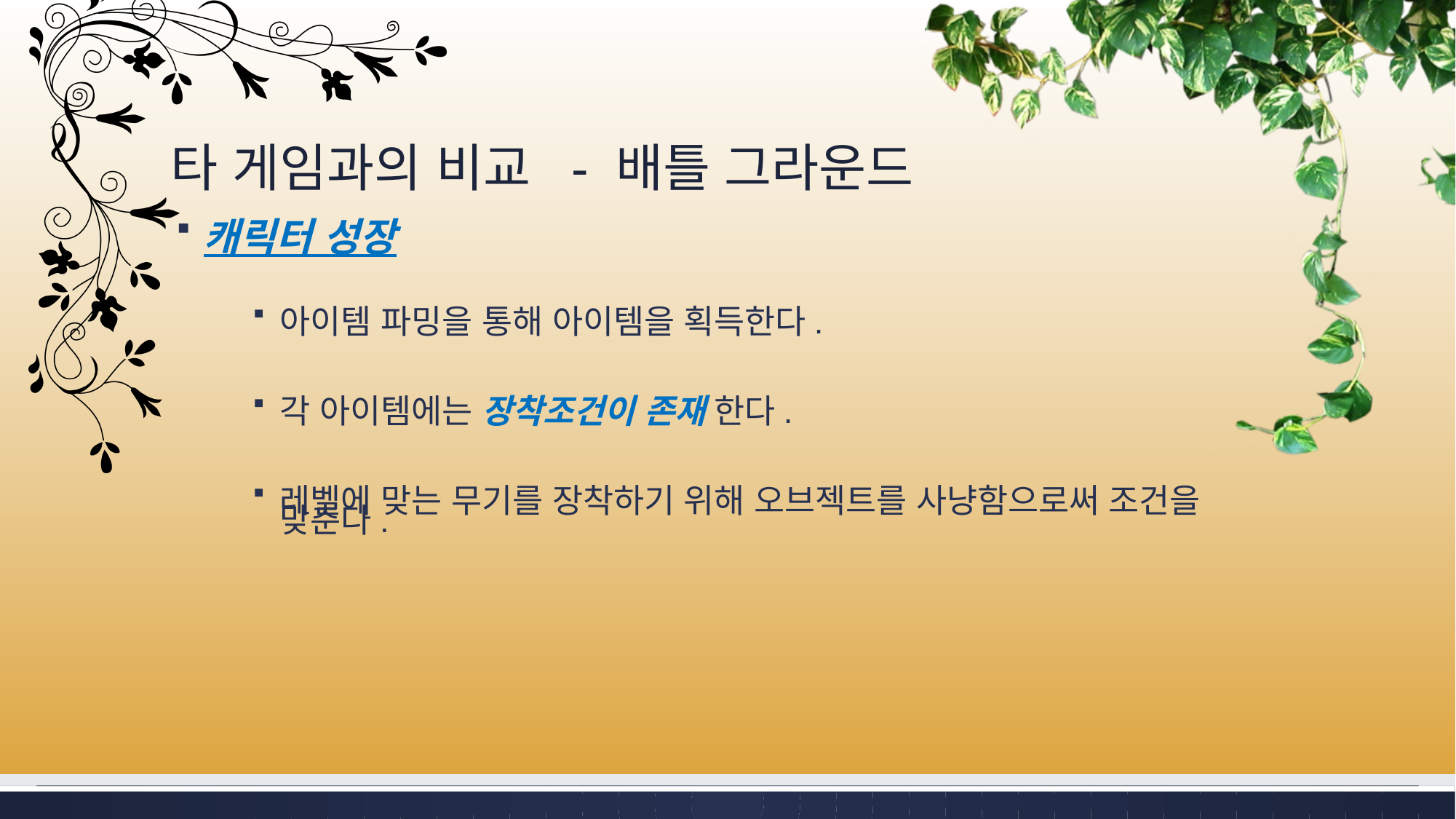

# 타 게임과의 비교  - 배틀 그라운드
캐릭터 성장

아이템 파밍을 통해 아이템을 획득한다.

각 아이템에는 장착조건이 존재 한다.

레벨에 맞는 무기를 장착하기 위해 오브젝트를 사냥함으로써 조건을 맞춘다.